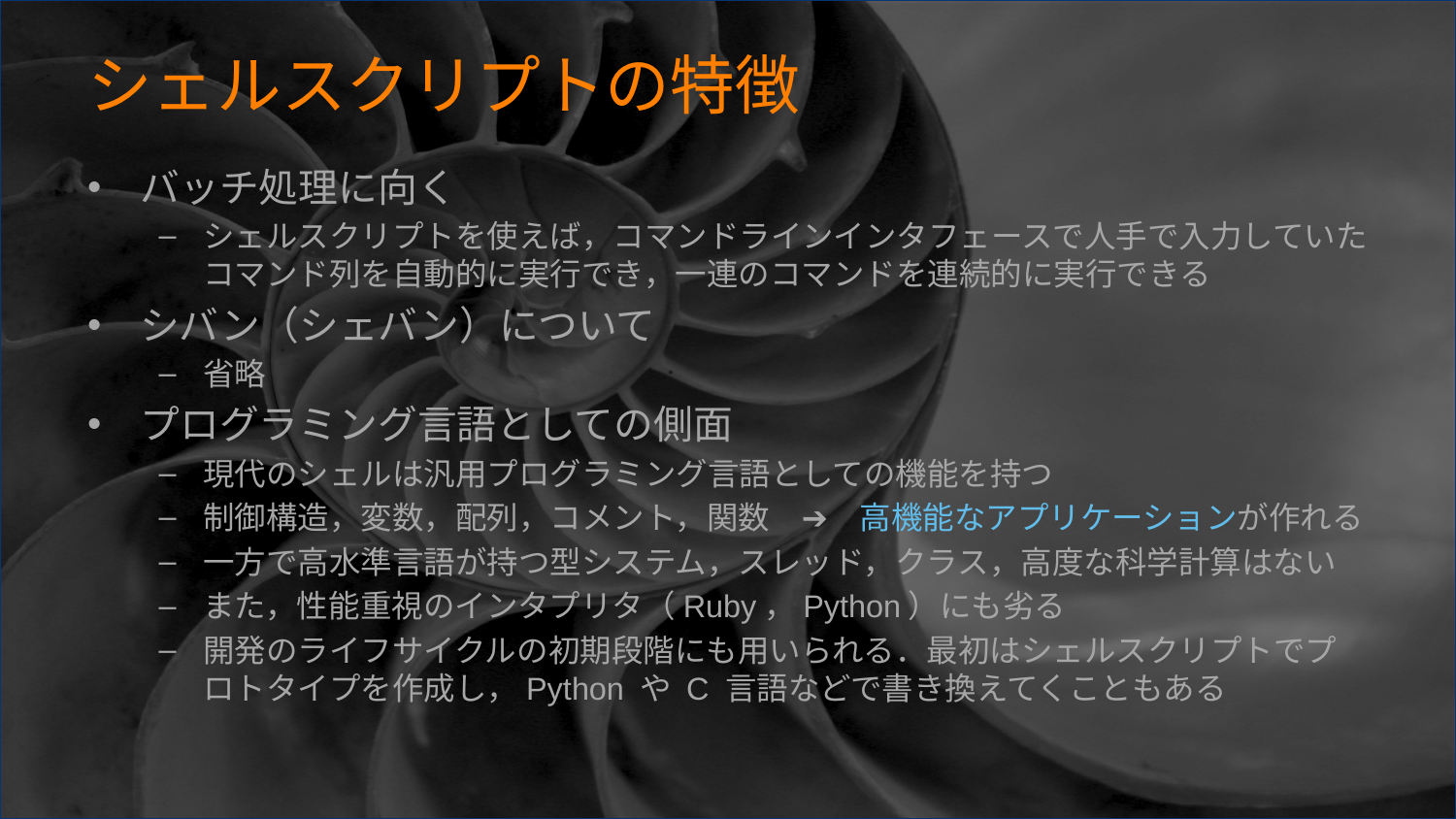

# シェルスクリプトの特徴
バッチ処理に向く
シェルスクリプトを使えば，コマンドラインインタフェースで人手で入力していた
コマンド列を自動的に実行でき，一連のコマンドを連続的に実行できる
シバン（シェバン）について
省略
プログラミング言語としての側面
現代のシェルは汎用プログラミング言語としての機能を持つ
制御構造，変数，配列，コメント，関数　➔　高機能なアプリケーションが作れる
一方で高水準言語が持つ型システム，スレッド，クラス，高度な科学計算はない
また，性能重視のインタプリタ（Ruby，Python）にも劣る
開発のライフサイクルの初期段階にも用いられる．最初はシェルスクリプトでプロトタイプを作成し，Python や C 言語などで書き換えてくこともある